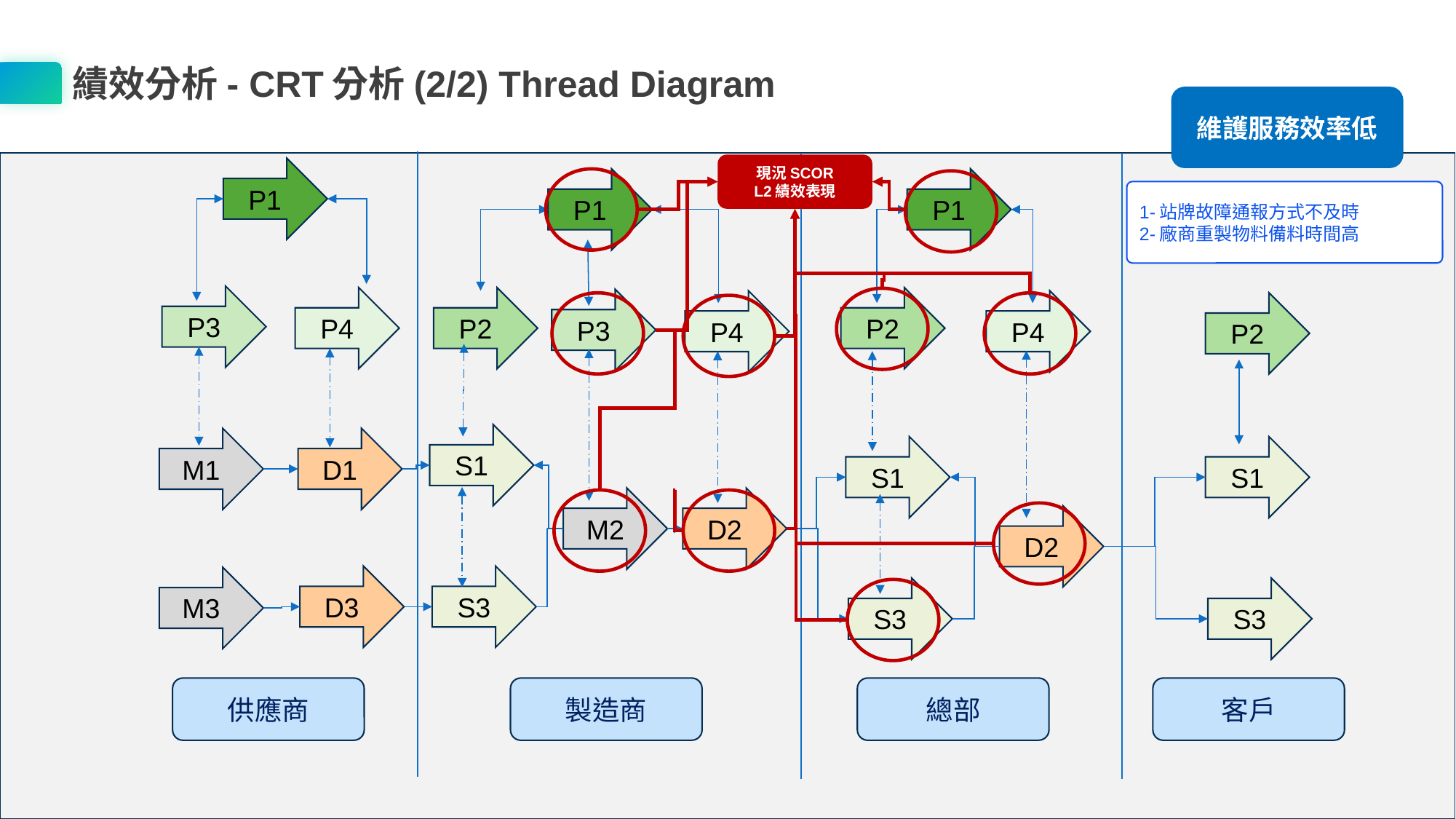

績效分析- CRT分析(2/2) Thread Diagram
維護服務效率低

現況SCOR
L2績效表現
P1

P1
P1

1-站牌故障通報方式不及時
2-廠商重製物料備料時間高
P3
P4
P2
P2

P3
P4
P4

P2

S1
D1
M1
S1
S1
M2
D2

D2
S3
D3
M3
S3
S3

製造商
總部
客戶
供應商